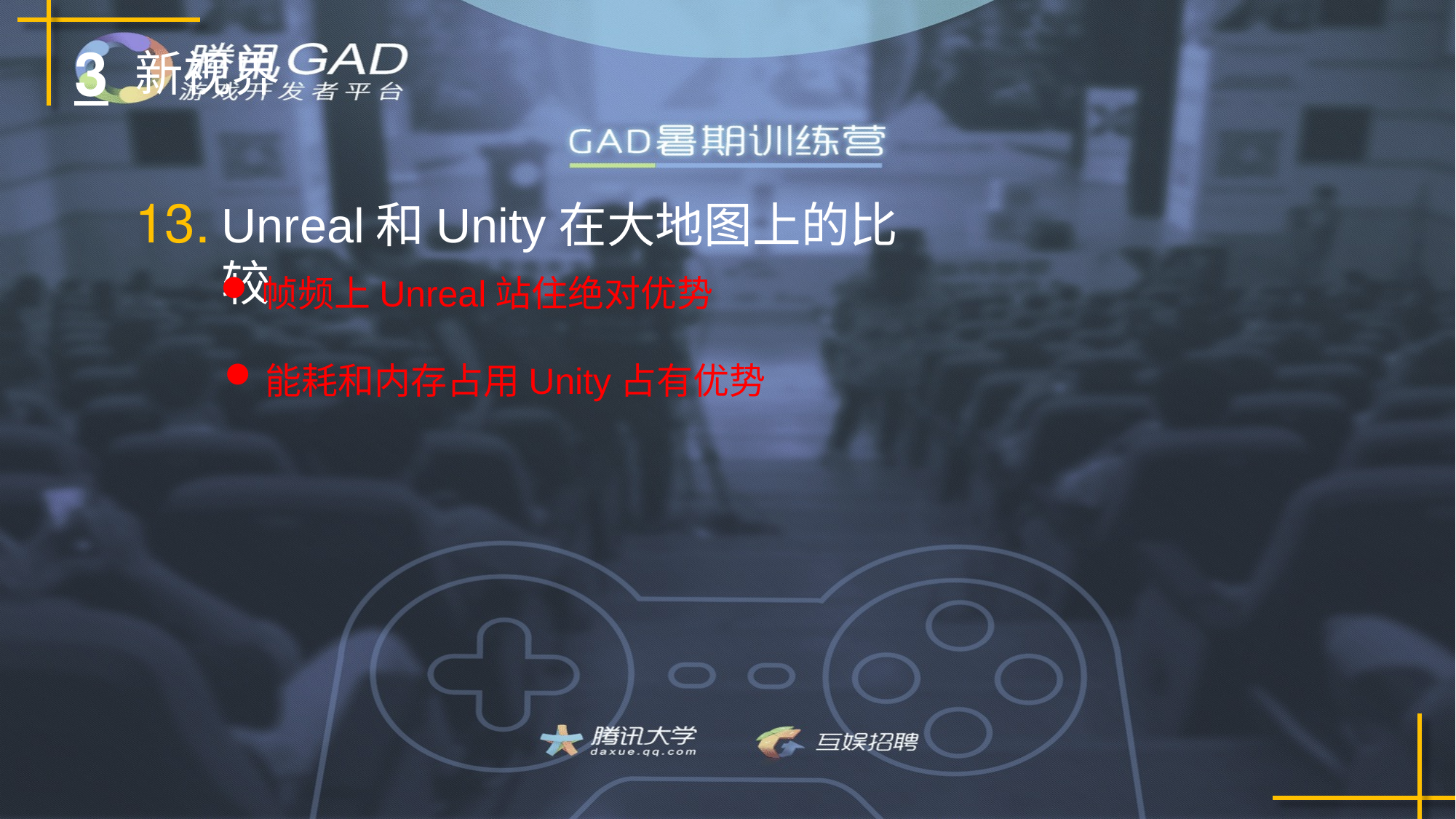

3
新视界
13.
Unreal和Unity在大地图上的比较
帧频上Unreal站住绝对优势
能耗和内存占用Unity占有优势